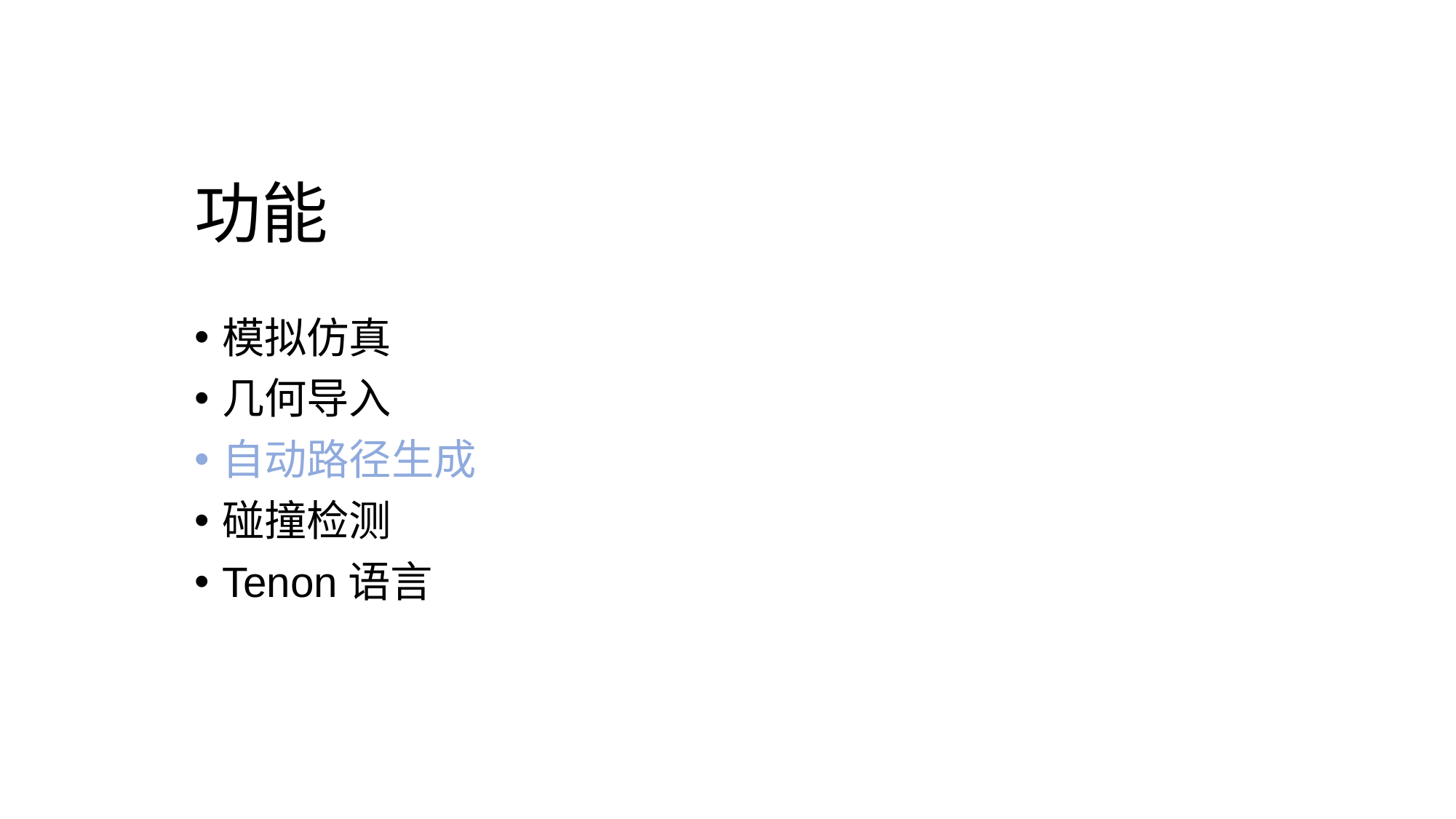

# 功能
模拟仿真
几何导入
自动路径生成
碰撞检测
Tenon语言